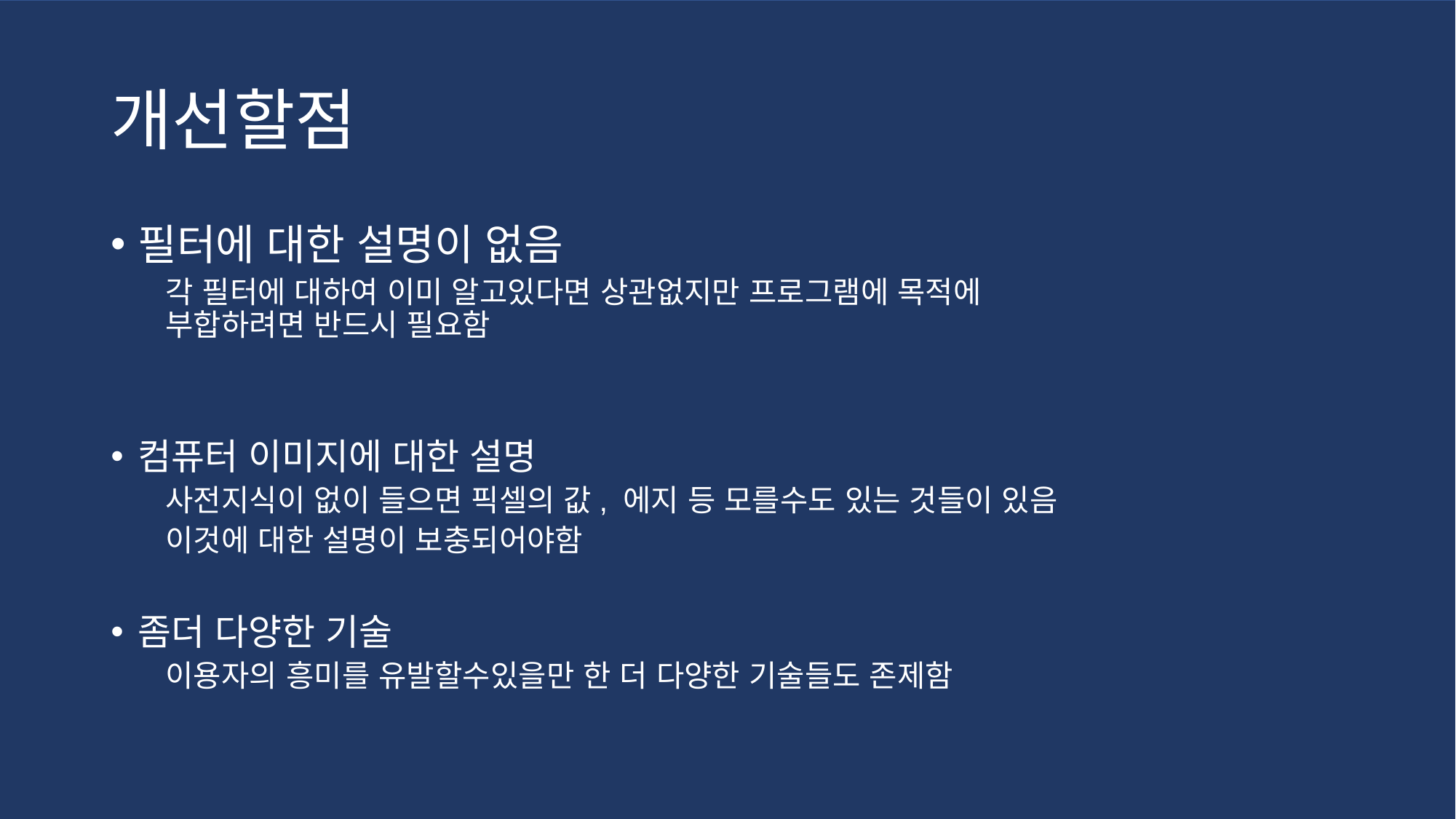

# 개선할점
필터에 대한 설명이 없음
각 필터에 대하여 이미 알고있다면 상관없지만 프로그램에 목적에 	 		 부합하려면 반드시 필요함

컴퓨터 이미지에 대한 설명
사전지식이 없이 들으면 픽셀의 값, 에지 등 모를수도 있는 것들이 있음
이것에 대한 설명이 보충되어야함

좀더 다양한 기술
이용자의 흥미를 유발할수있을만 한 더 다양한 기술들도 존제함